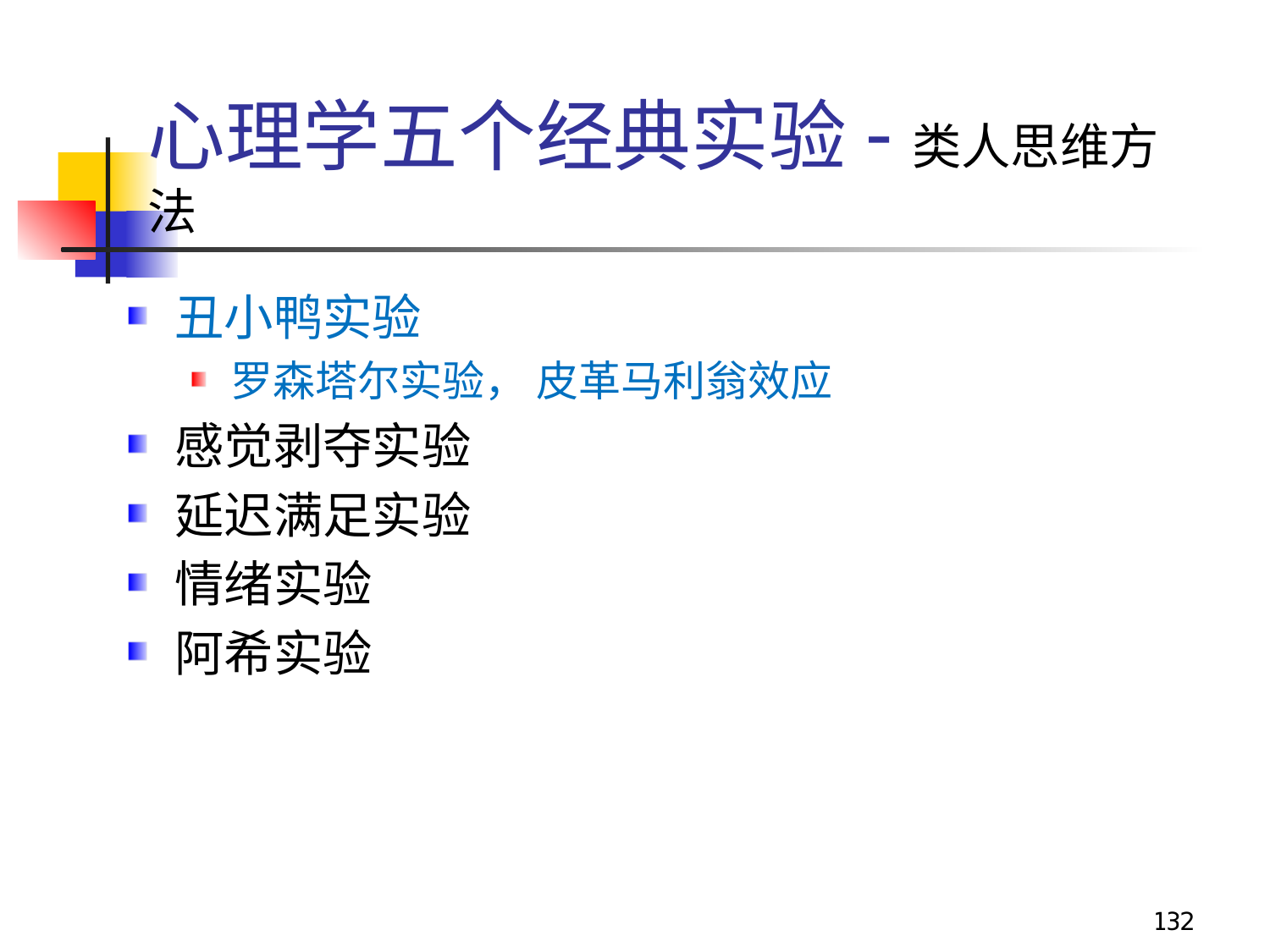

# 心理学五个经典实验-类人思维方法
丑小鸭实验
罗森塔尔实验， 皮革马利翁效应
感觉剥夺实验
延迟满足实验
情绪实验
阿希实验
132